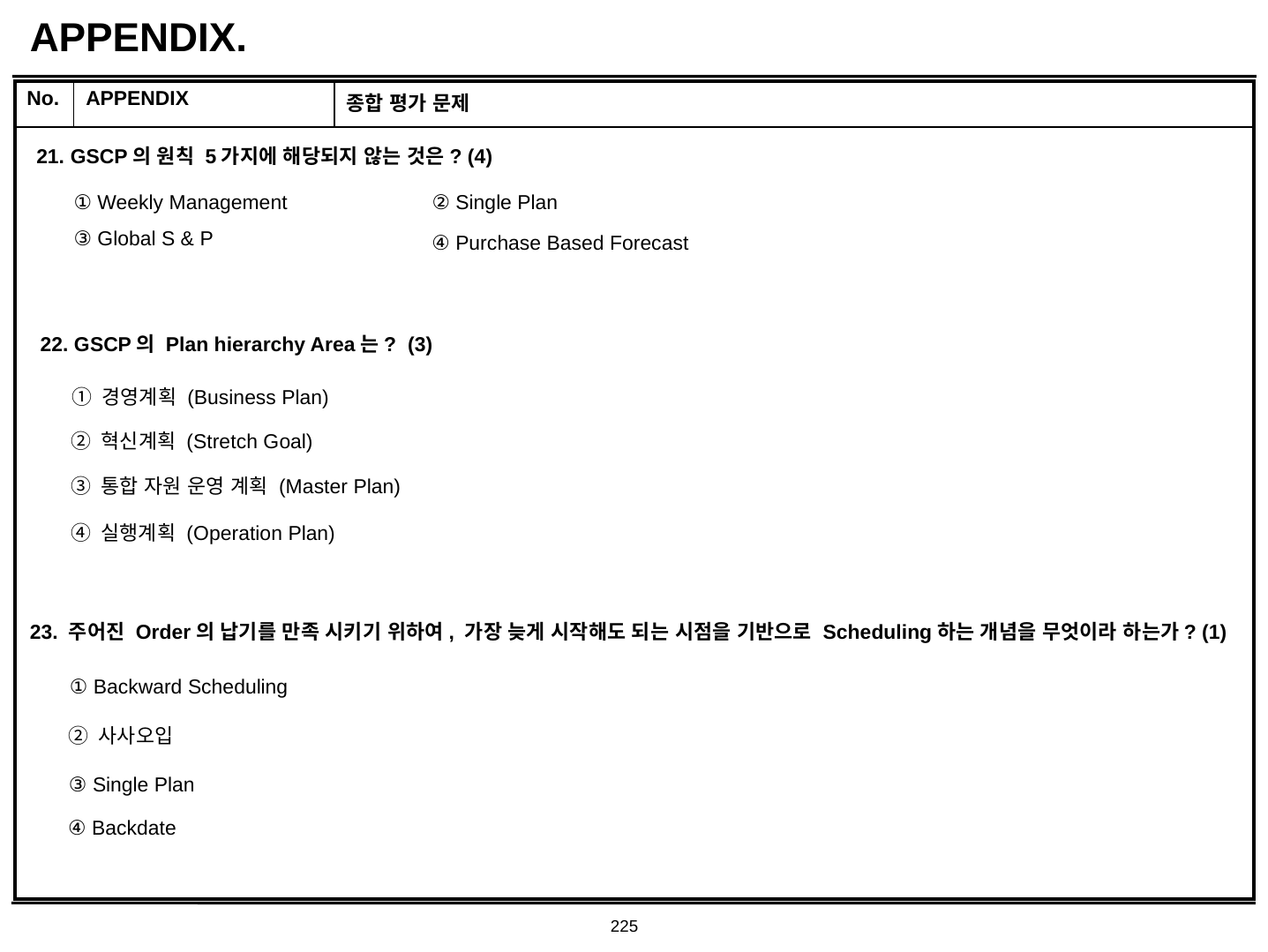

# APPENDIX.
| No. | APPENDIX | 종합 평가 문제 |
| --- | --- | --- |
|  |  |  |
21. GSCP의 원칙 5가지에 해당되지 않는 것은? (4)
① Weekly Management
② Single Plan
③ Global S & P
④ Purchase Based Forecast
22. GSCP의 Plan hierarchy Area는?  (3)
① 경영계획 (Business Plan)
② 혁신계획 (Stretch Goal)
③ 통합 자원 운영 계획 (Master Plan)
④ 실행계획 (Operation Plan)
23. 주어진 Order의 납기를 만족 시키기 위하여, 가장 늦게 시작해도 되는 시점을 기반으로 Scheduling하는 개념을 무엇이라 하는가? (1)
① Backward Scheduling
② 사사오입
③ Single Plan
④ Backdate
225